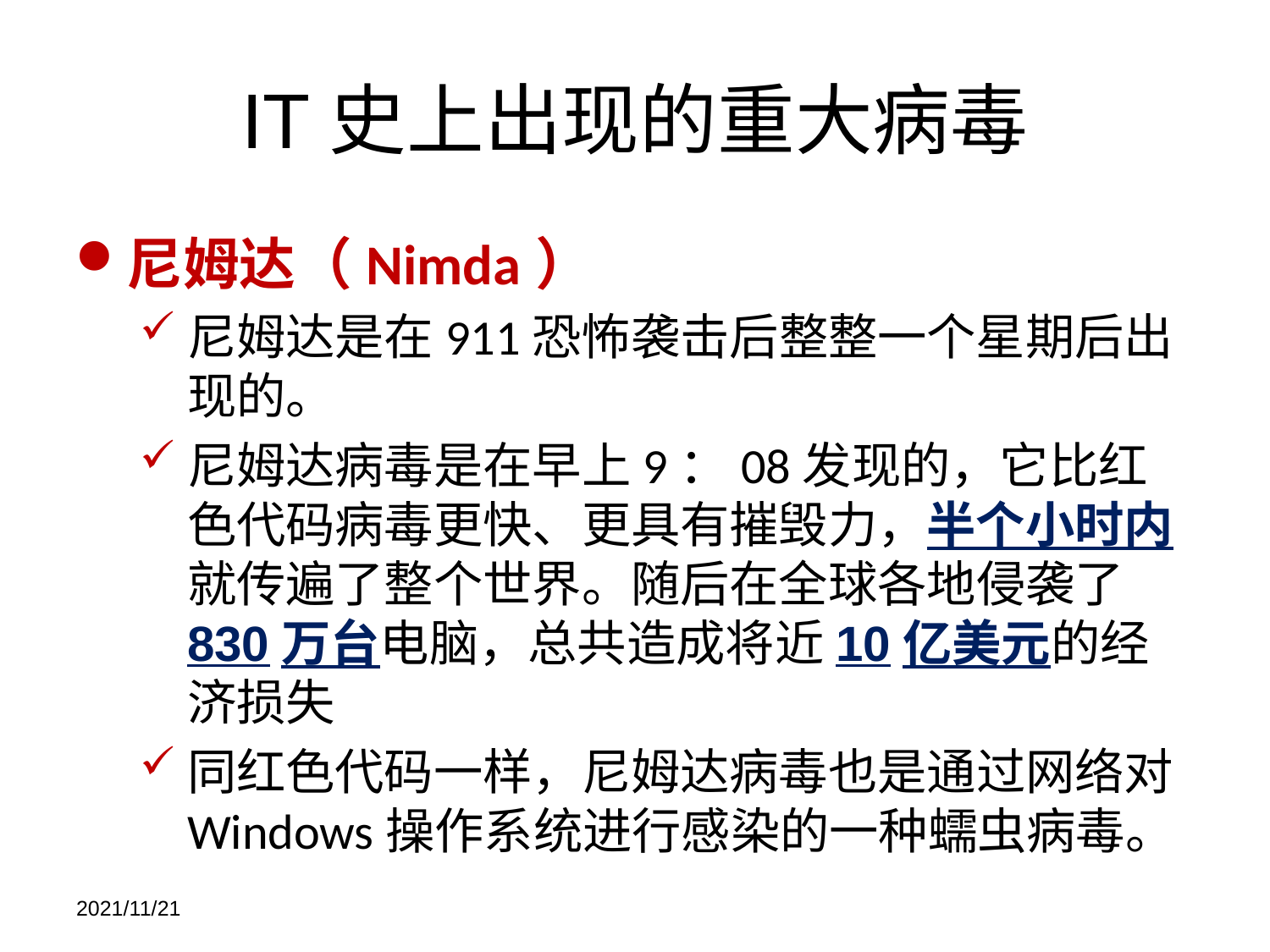

# IT史上出现的重大病毒
尼姆达（Nimda）
尼姆达是在911恐怖袭击后整整一个星期后出现的。
尼姆达病毒是在早上9：08发现的，它比红色代码病毒更快、更具有摧毁力，半个小时内就传遍了整个世界。随后在全球各地侵袭了830万台电脑，总共造成将近10亿美元的经济损失
同红色代码一样，尼姆达病毒也是通过网络对Windows操作系统进行感染的一种蠕虫病毒。
2021/11/21